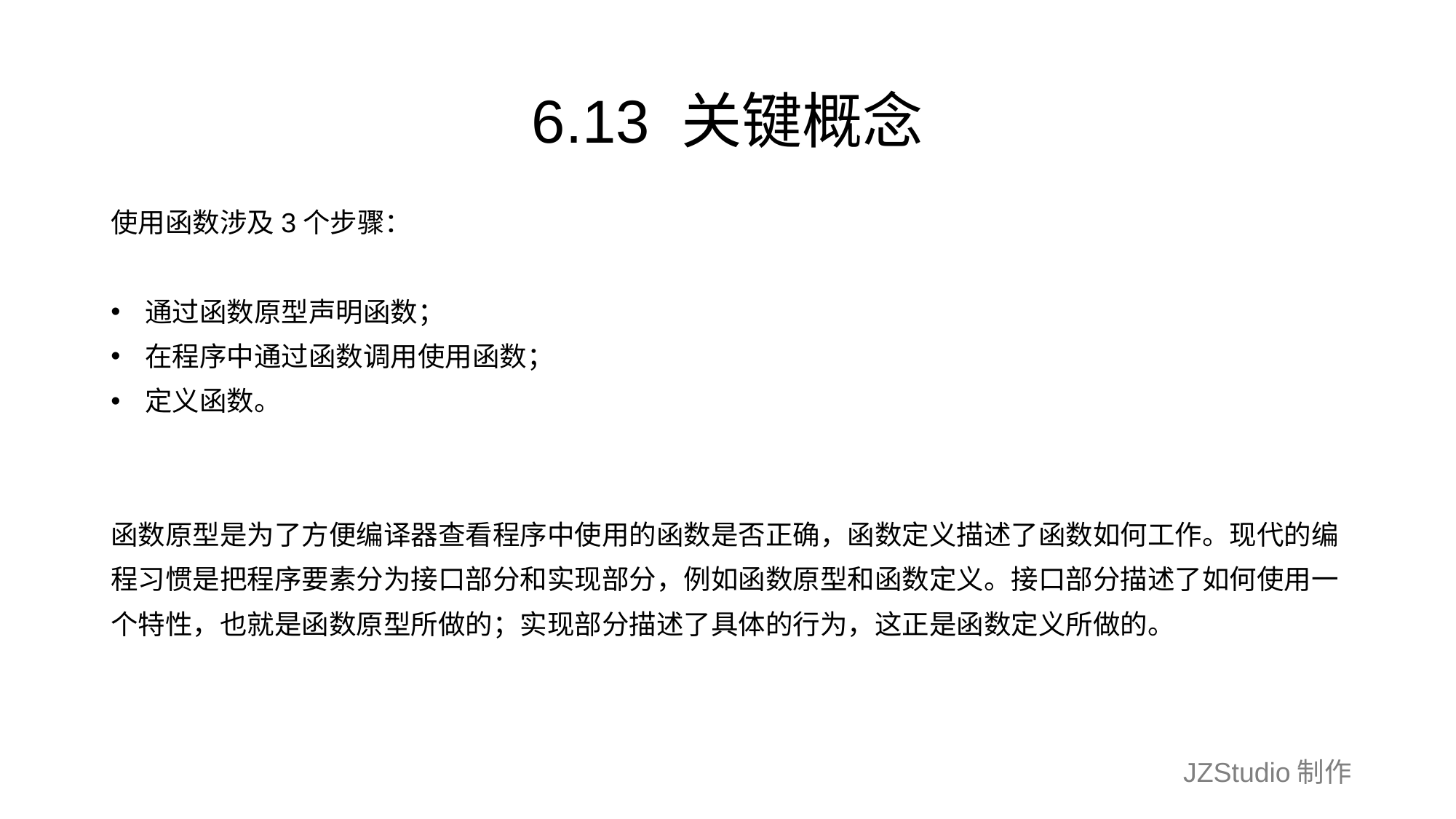

# 6.13 关键概念
使用函数涉及3个步骤：

通过函数原型声明函数；
在程序中通过函数调用使用函数；
定义函数。

函数原型是为了方便编译器查看程序中使用的函数是否正确，函数定义描述了函数如何工作。现代的编
程习惯是把程序要素分为接口部分和实现部分，例如函数原型和函数定义。接口部分描述了如何使用一
个特性，也就是函数原型所做的；实现部分描述了具体的行为，这正是函数定义所做的。